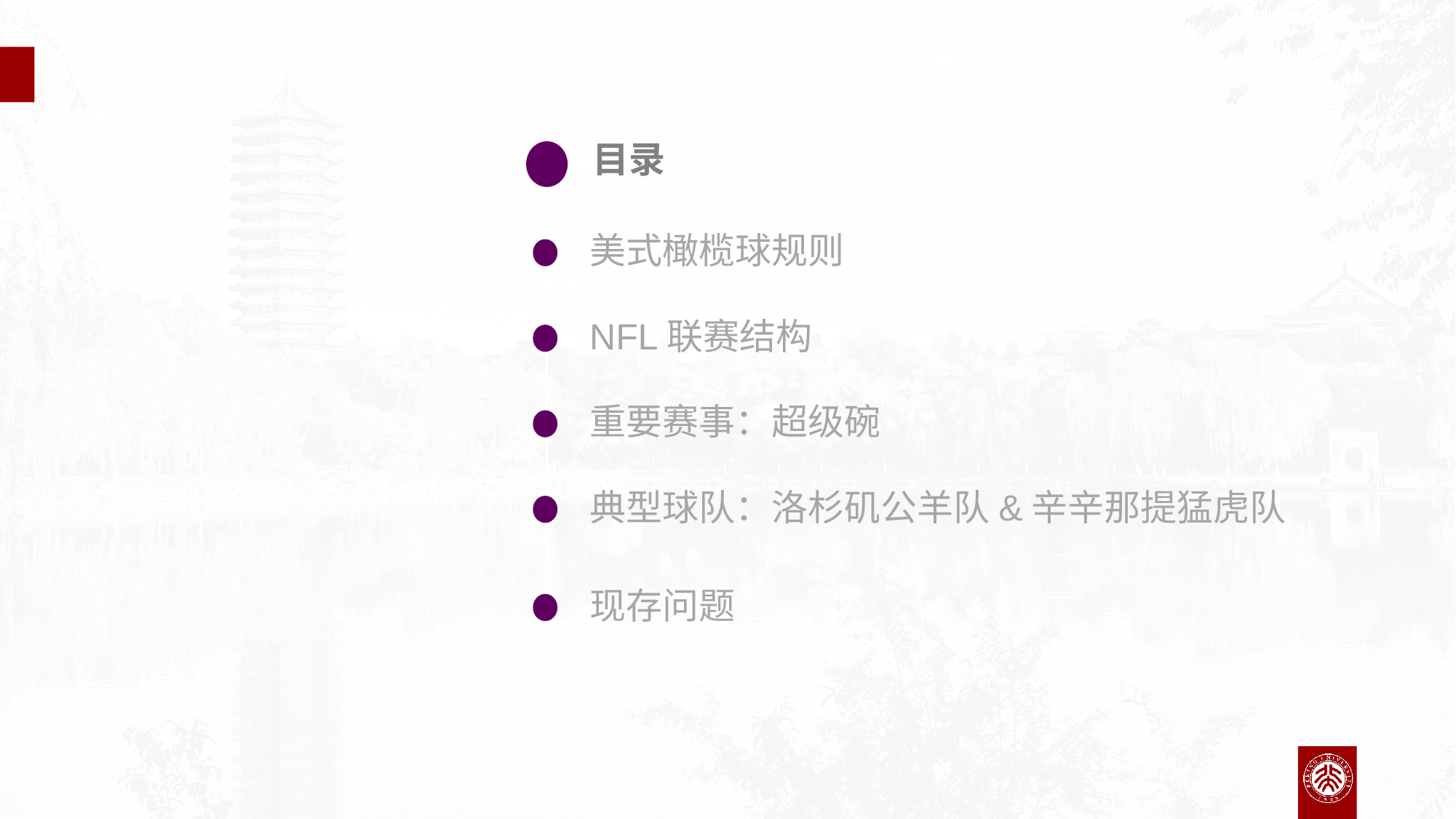

目录

美式橄榄球规则

NFL联赛结构

重要赛事：超级碗

典型球队：洛杉矶公羊队&辛辛那提猛虎队

现存问题